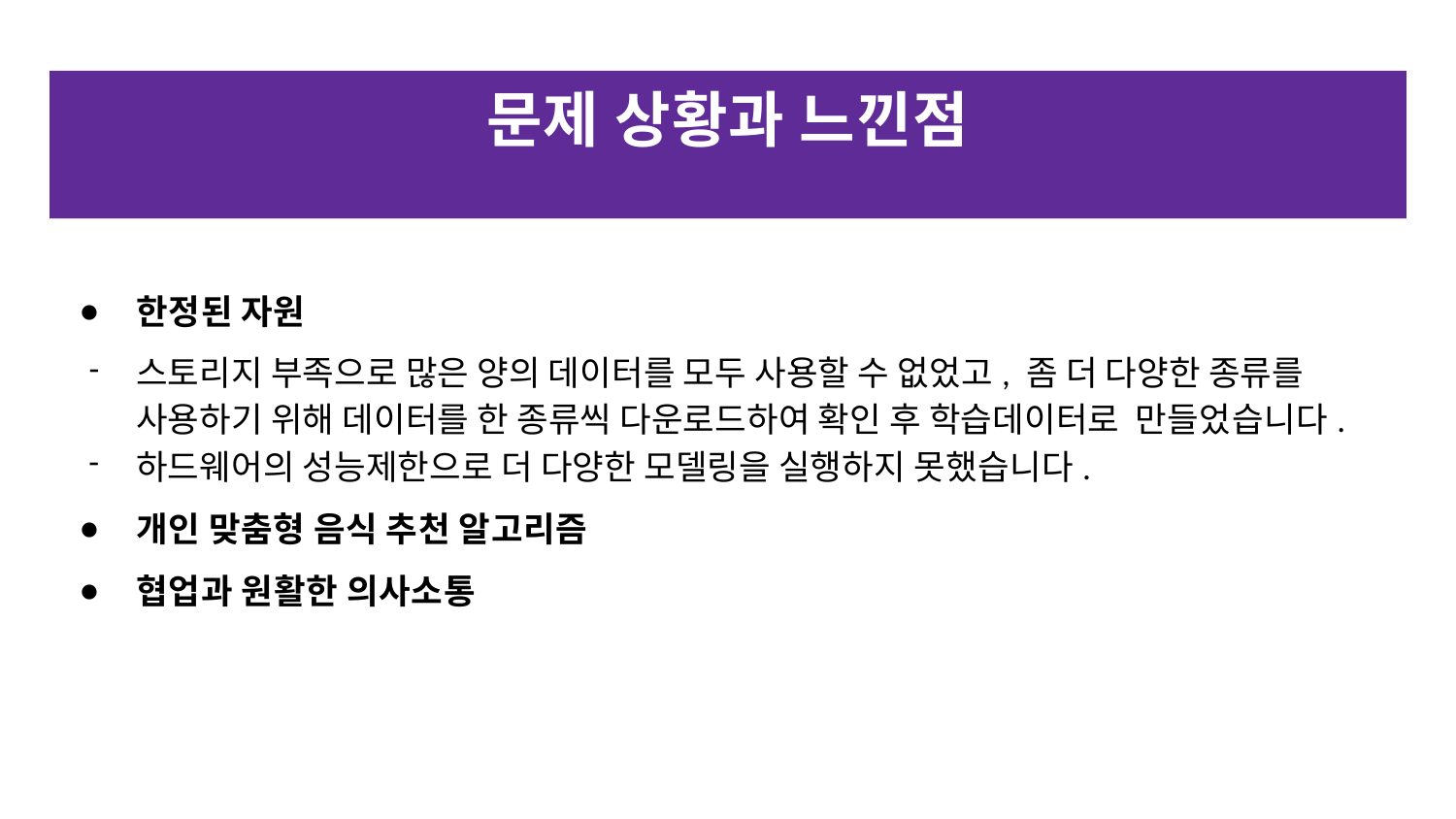

# 문제 상황과 느낀점
한정된 자원
스토리지 부족으로 많은 양의 데이터를 모두 사용할 수 없었고, 좀 더 다양한 종류를  사용하기 위해 데이터를 한 종류씩 다운로드하여 확인 후 학습데이터로  만들었습니다.
하드웨어의 성능제한으로 더 다양한 모델링을 실행하지 못했습니다.
개인 맞춤형 음식 추천 알고리즘
협업과 원활한 의사소통